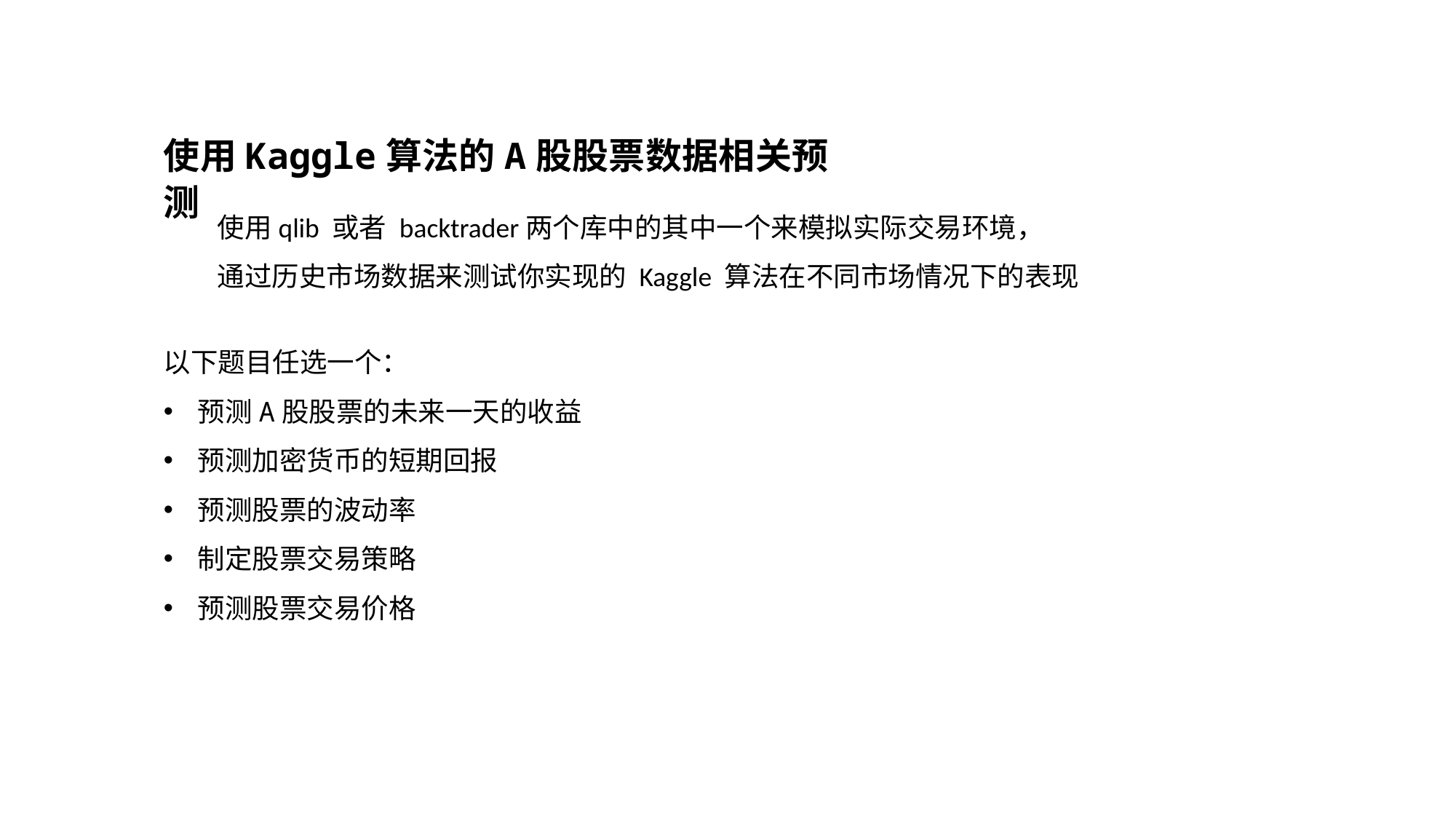

使用Kaggle算法的A股股票数据相关预测
使用qlib 或者 backtrader两个库中的其中一个来模拟实际交易环境，
通过历史市场数据来测试你实现的 Kaggle 算法在不同市场情况下的表现

以下题目任选一个：
预测A股股票的未来一天的收益
预测加密货币的短期回报
预测股票的波动率
制定股票交易策略
预测股票交易价格